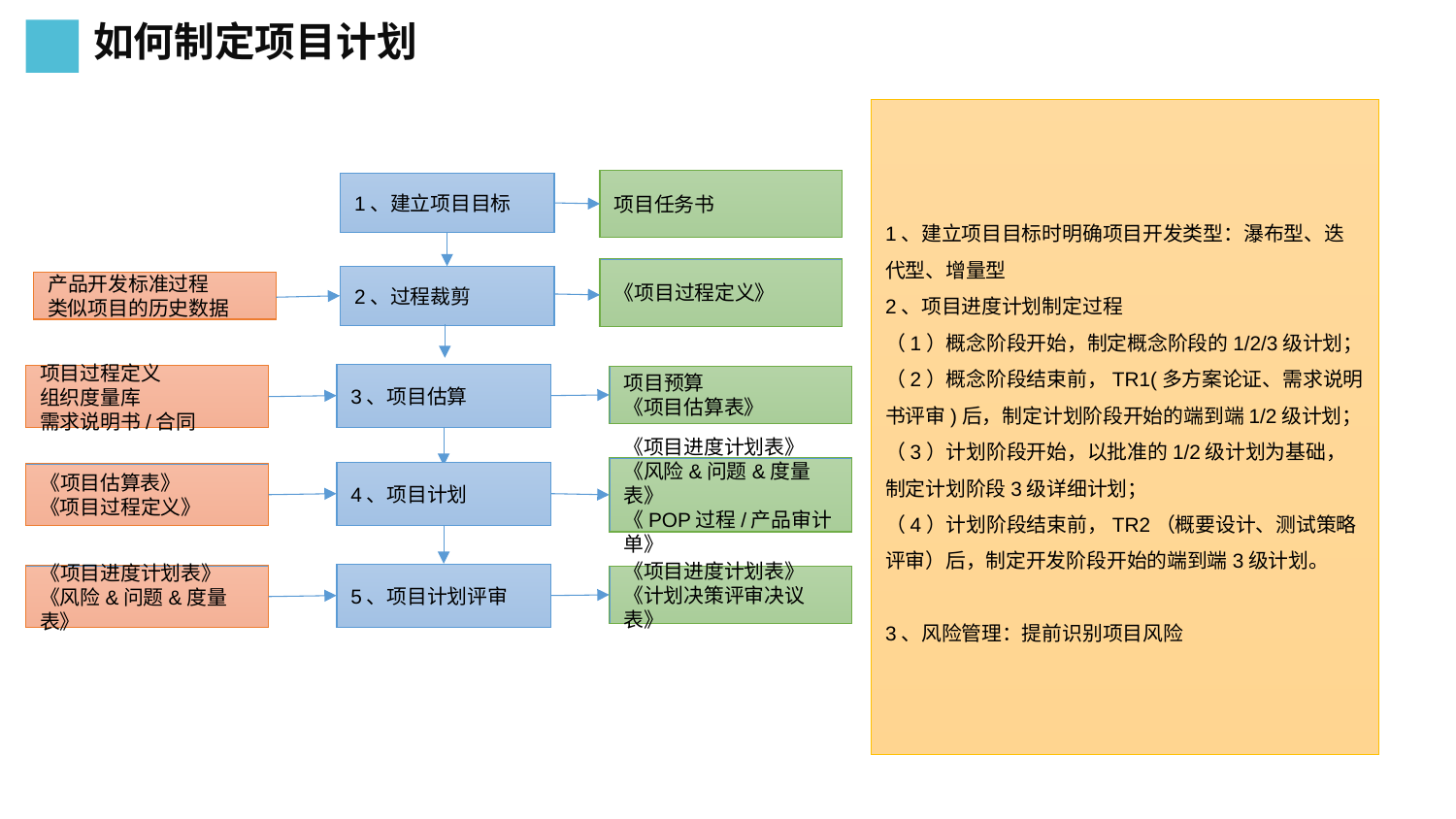

如何制定项目计划

1、建立项目目标时明确项目开发类型：瀑布型、迭代型、增量型
2、项目进度计划制定过程
（1）概念阶段开始，制定概念阶段的1/2/3级计划；
（2）概念阶段结束前，TR1(多方案论证、需求说明书评审)后，制定计划阶段开始的端到端1/2级计划；
（3）计划阶段开始，以批准的1/2级计划为基础，制定计划阶段3级详细计划；
（4）计划阶段结束前，TR2（概要设计、测试策略评审）后，制定开发阶段开始的端到端3级计划。

3、风险管理：提前识别项目风险
项目任务书
1、建立项目目标
《项目过程定义》
2、过程裁剪
产品开发标准过程
类似项目的历史数据
3、项目估算
项目过程定义
组织度量库
需求说明书/合同
项目预算
《项目估算表》
《项目进度计划表》
《风险&问题&度量表》
《POP过程/产品审计单》
4、项目计划
《项目估算表》
《项目过程定义》
5、项目计划评审
《项目进度计划表》
《风险&问题&度量表》
《项目进度计划表》
《计划决策评审决议表》